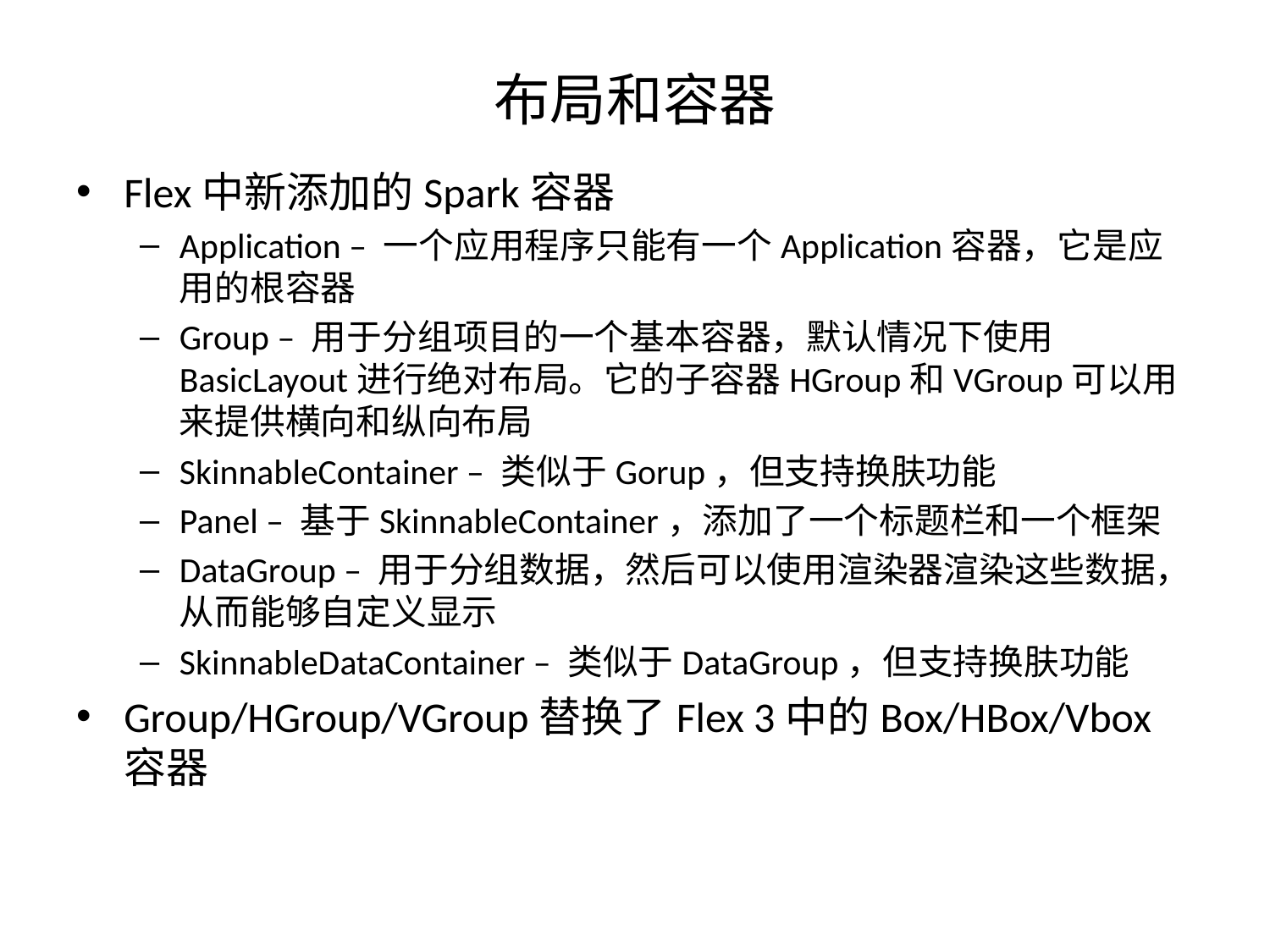

# 布局和容器
Flex中新添加的Spark容器
Application – 一个应用程序只能有一个Application容器，它是应用的根容器
Group – 用于分组项目的一个基本容器，默认情况下使用BasicLayout进行绝对布局。它的子容器HGroup和VGroup可以用来提供横向和纵向布局
SkinnableContainer – 类似于Gorup，但支持换肤功能
Panel – 基于SkinnableContainer，添加了一个标题栏和一个框架
DataGroup – 用于分组数据，然后可以使用渲染器渲染这些数据，从而能够自定义显示
SkinnableDataContainer – 类似于DataGroup，但支持换肤功能
Group/HGroup/VGroup替换了Flex 3中的Box/HBox/Vbox容器